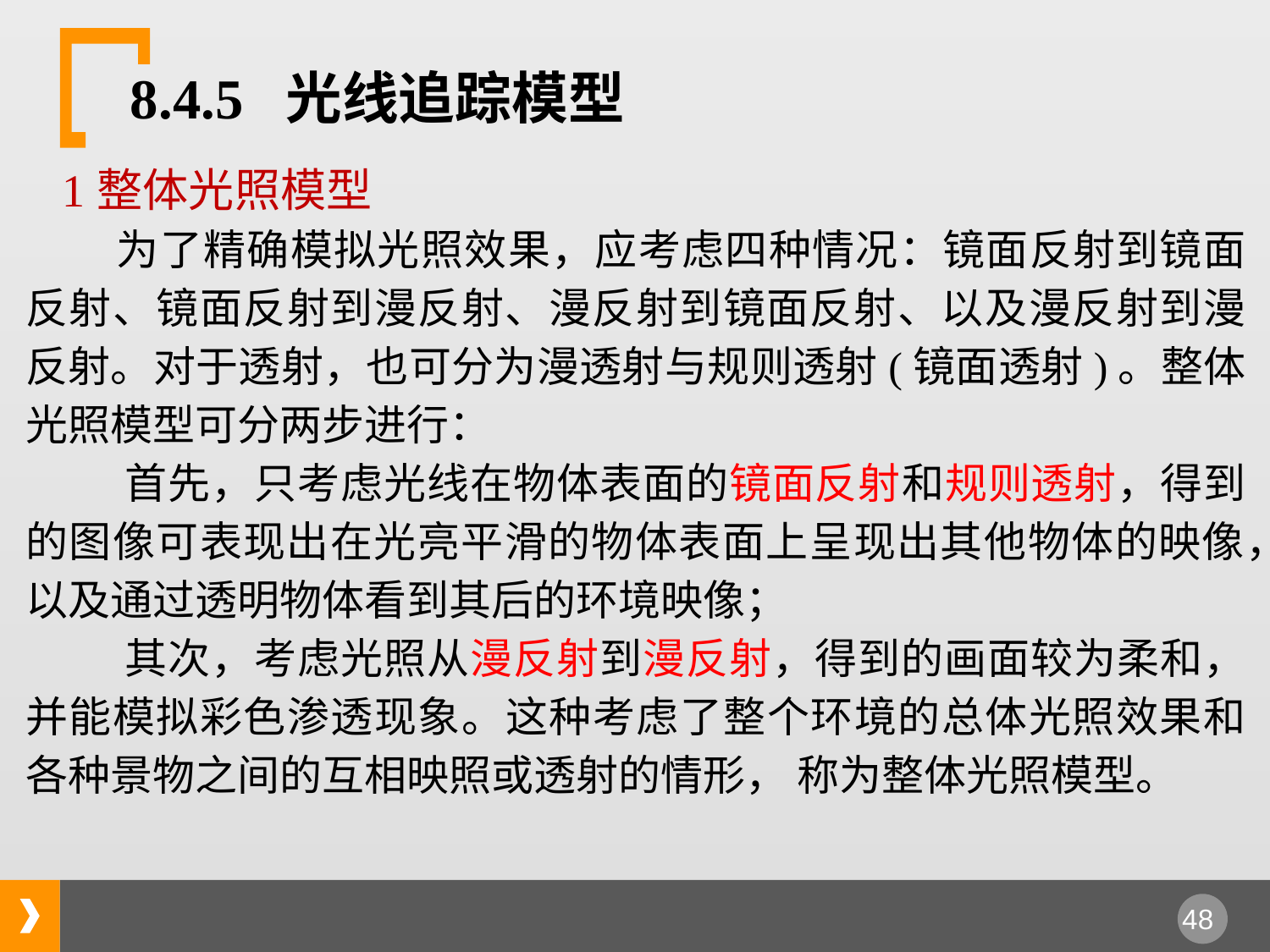

8.4.5  光线追踪模型
1整体光照模型
    为了精确模拟光照效果，应考虑四种情况：镜面反射到镜面反射、镜面反射到漫反射、漫反射到镜面反射、以及漫反射到漫反射。对于透射，也可分为漫透射与规则透射(镜面透射)。整体光照模型可分两步进行：
     首先，只考虑光线在物体表面的镜面反射和规则透射，得到的图像可表现出在光亮平滑的物体表面上呈现出其他物体的映像，以及通过透明物体看到其后的环境映像；
     其次，考虑光照从漫反射到漫反射，得到的画面较为柔和，并能模拟彩色渗透现象。这种考虑了整个环境的总体光照效果和各种景物之间的互相映照或透射的情形， 称为整体光照模型。